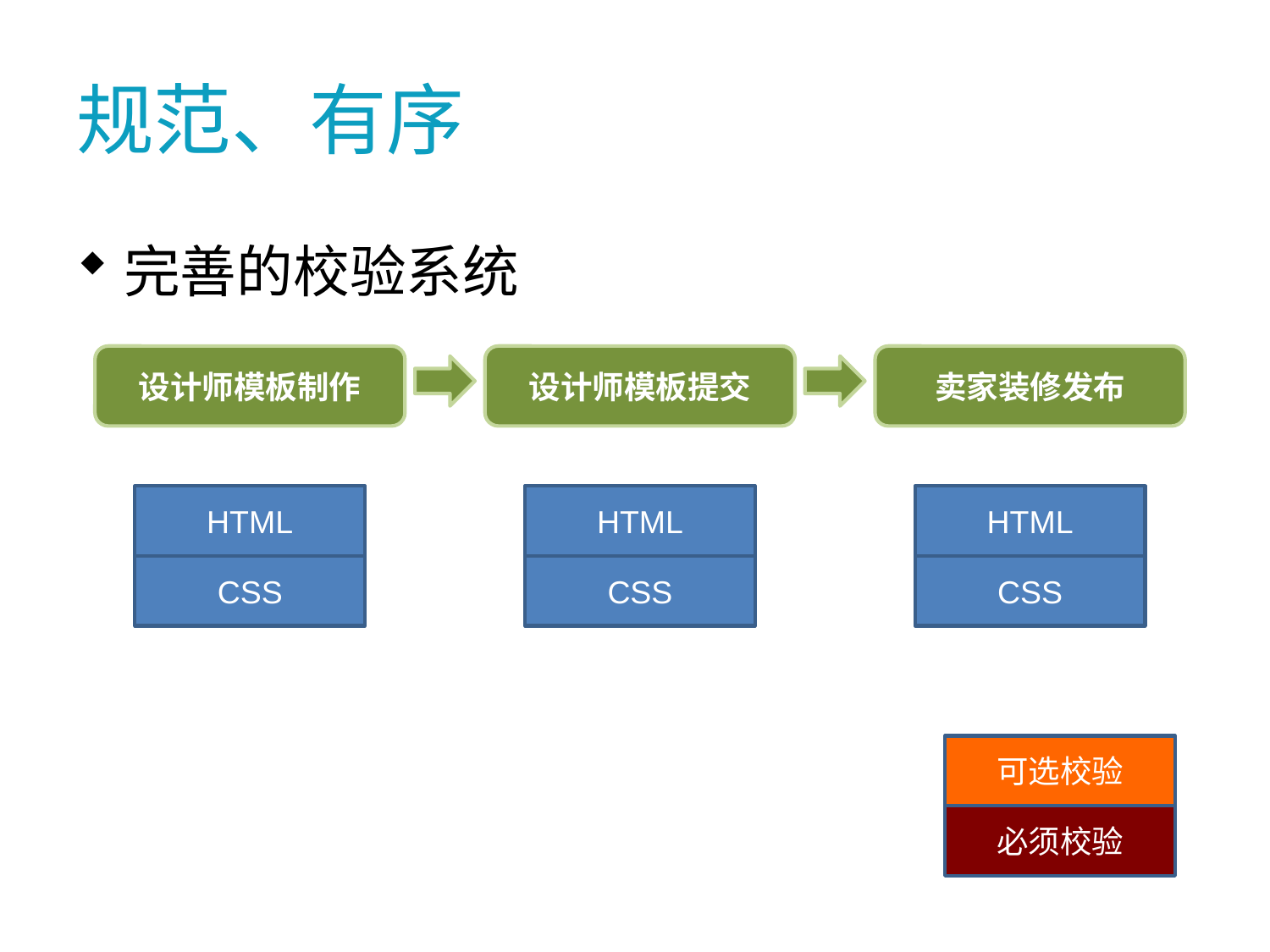

# 规范、有序
完善的校验系统
设计师模板制作
设计师模板提交
卖家装修发布

HTML
HTML
HTML
CSS
CSS
CSS
可选校验
必须校验